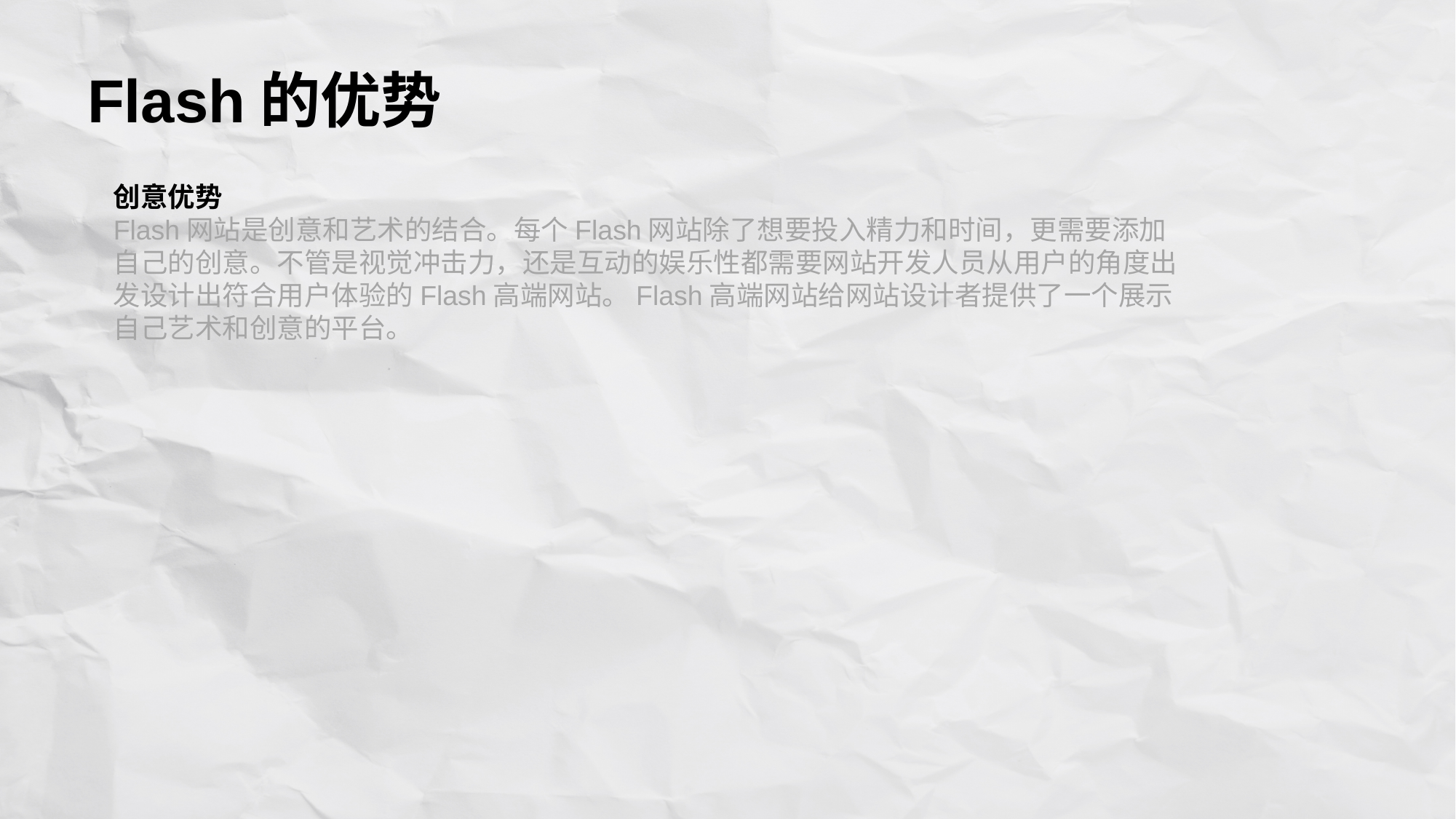

Flash的优势
创意优势
Flash网站是创意和艺术的结合。每个Flash网站除了想要投入精力和时间，更需要添加自己的创意。不管是视觉冲击力，还是互动的娱乐性都需要网站开发人员从用户的角度出发设计出符合用户体验的Flash高端网站。Flash高端网站给网站设计者提供了一个展示自己艺术和创意的平台。